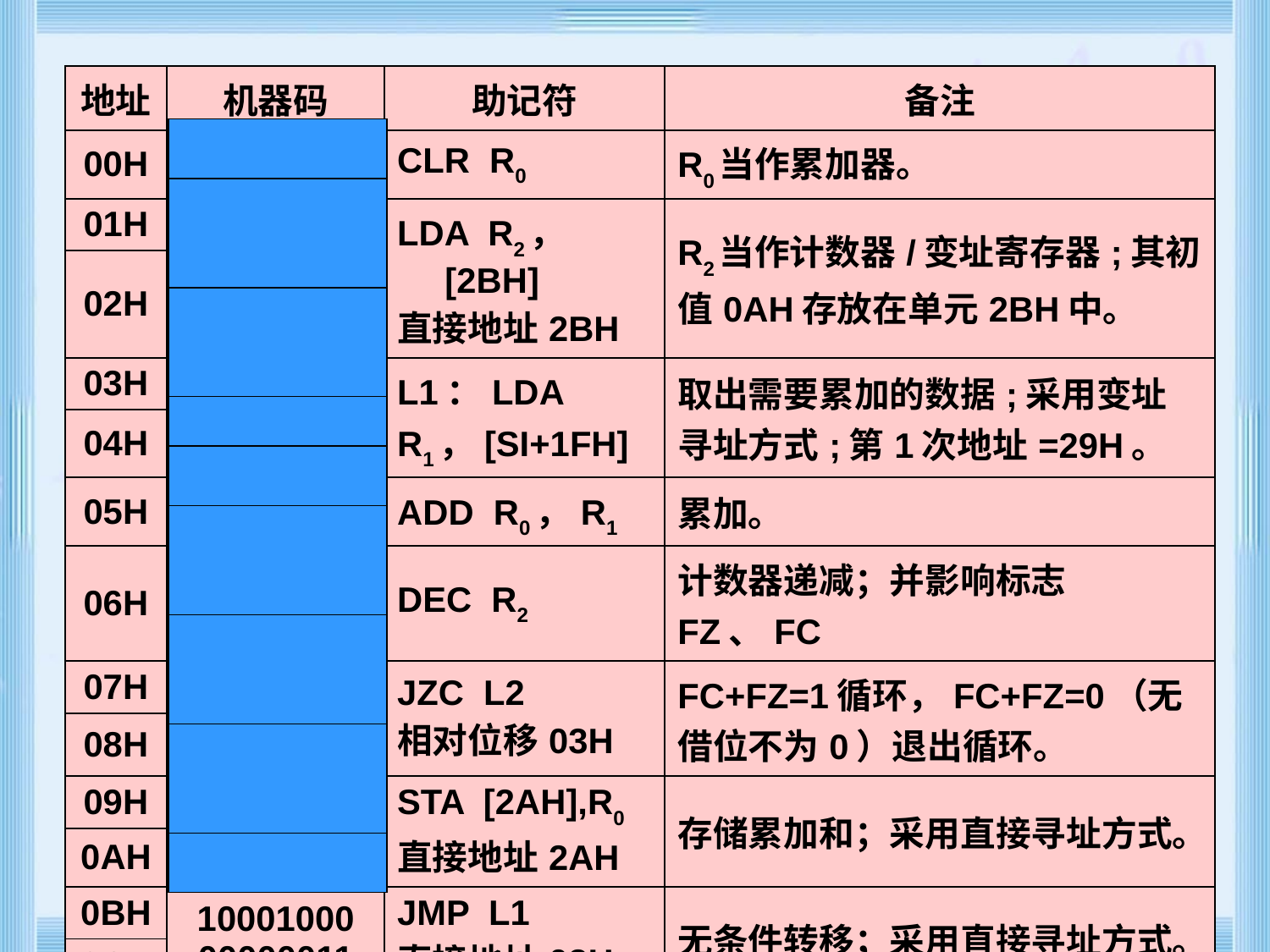

| 地址 | 机器码 | 助记符 | 备注 |
| --- | --- | --- | --- |
| 00H | 11110000 | CLR R0 | R0当作累加器。 |
| 01H | 10000010 00101011 | LDA R2，[2BH] 直接地址2BH | R2当作计数器/变址寄存器;其初值0AH存放在单元2BH中。 |
| 02H |  |  |  |
| 03H | 10100001 00011111 | L1：LDA R1，[SI+1FH] | 取出需要累加的数据;采用变址寻址方式;第1次地址=29H。 |
| 04H |  |  |  |
| 05H | 00010100 | ADD R0，R1 | 累加。 |
| 06H | 11100010 | DEC R2 | 计数器递减；并影响标志FZ、FC |
| 07H | 10111100 00000011 | JZC L2 相对位移03H | FC+FZ=1循环，FC+FZ=0（无借位不为0）退出循环。 |
| 08H |  |  |  |
| 09H | 10000100 00101010 | STA [2AH],R0 直接地址2AH | 存储累加和；采用直接寻址方式。 |
| 0AH |  |  |  |
| 0BH | 10001000 00000011 | JMP L1 直接地址03H | 无条件转移；采用直接寻址方式。 |
| 0CH |  |  |  |
| 0DH | 00000000 | L2: JMP [00H] | 转移至00H单元。 |

88